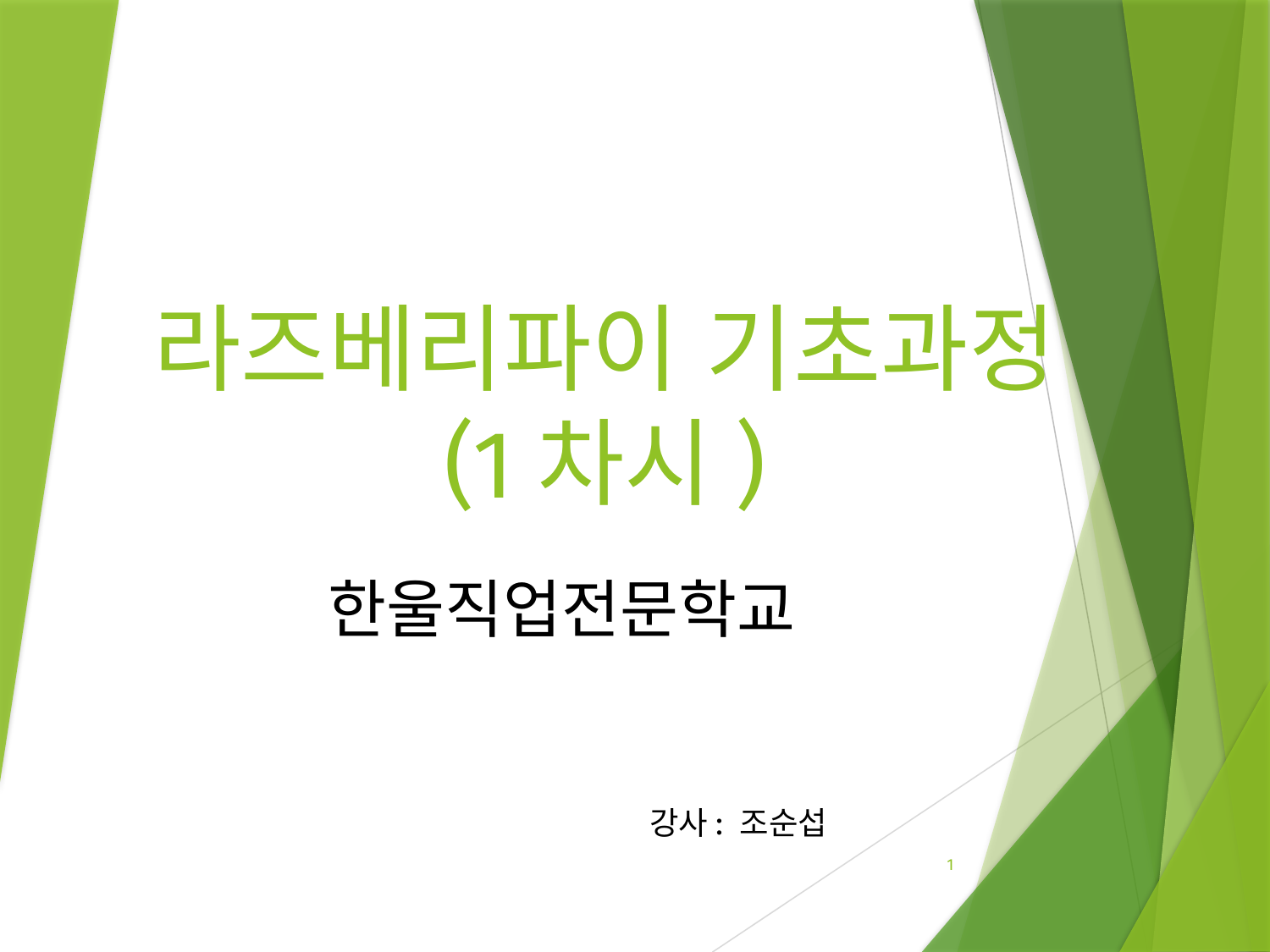

# 라즈베리파이 기초과정 (1차시)
한울직업전문학교
강사: 조순섭
1